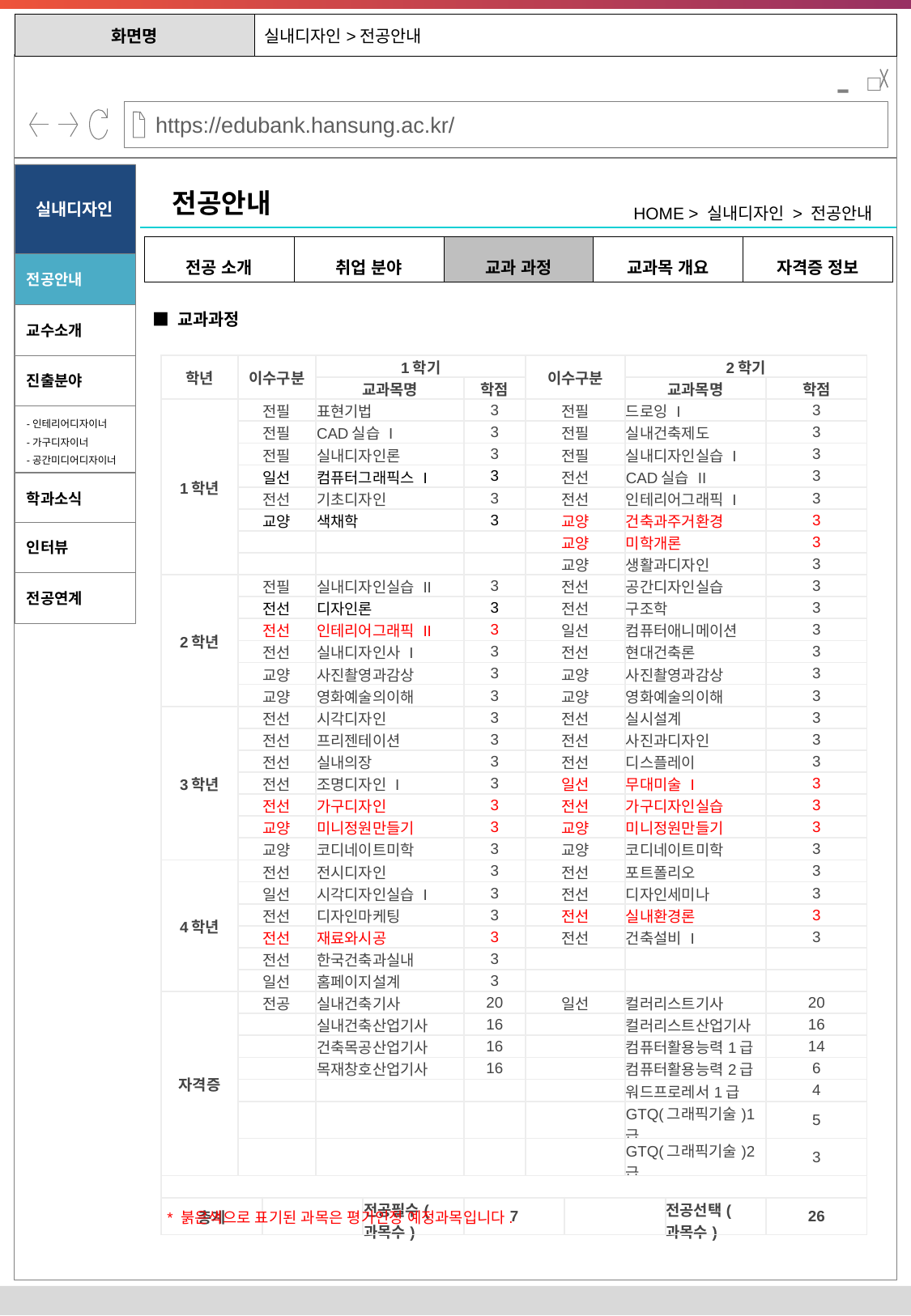

| 화면명 | 실내디자인>전공안내 |
| --- | --- |
-
실내디자인
전공안내
HOME > 실내디자인 > 전공안내
| 전공 소개 | 취업 분야 | 교과 과정 | 교과목 개요 | 자격증 정보 |
| --- | --- | --- | --- | --- |
전공안내
■ 교과과정
교수소개
진출분야
| 학년 | 이수구분 |  | 1학기 |  |  | 이수구분 |  | 2학기 |  |  |
| --- | --- | --- | --- | --- | --- | --- | --- | --- | --- | --- |
|  |  |  | 교과목명 |  | 학점 |  |  | 교과목명 |  | 학점 |
| 1학년 | 전필 |  | 표현기법 |  | 3 | 전필 |  | 드로잉 I |  | 3 |
|  | 전필 |  | CAD실습 I |  | 3 | 전필 |  | 실내건축제도 |  | 3 |
|  | 전필 |  | 실내디자인론 |  | 3 | 전필 |  | 실내디자인실습 I |  | 3 |
|  | 일선 |  | 컴퓨터그래픽스 I |  | 3 | 전선 |  | CAD실습 II |  | 3 |
|  | 전선 |  | 기초디자인 |  | 3 | 전선 |  | 인테리어그래픽 I |  | 3 |
|  | 교양 |  | 색채학 |  | 3 | 교양 |  | 건축과주거환경 |  | 3 |
|  |  |  |  |  |  | 교양 |  | 미학개론 |  | 3 |
|  |  |  |  |  |  | 교양 |  | 생활과디자인 |  | 3 |
| 2학년 | 전필 |  | 실내디자인실습 II |  | 3 | 전선 |  | 공간디자인실습 |  | 3 |
|  | 전선 |  | 디자인론 |  | 3 | 전선 |  | 구조학 |  | 3 |
|  | 전선 |  | 인테리어그래픽 II |  | 3 | 일선 |  | 컴퓨터애니메이션 |  | 3 |
|  | 전선 |  | 실내디자인사 I |  | 3 | 전선 |  | 현대건축론 |  | 3 |
|  | 교양 |  | 사진촬영과감상 |  | 3 | 교양 |  | 사진촬영과감상 |  | 3 |
|  | 교양 |  | 영화예술의이해 |  | 3 | 교양 |  | 영화예술의이해 |  | 3 |
| 3학년 | 전선 |  | 시각디자인 |  | 3 | 전선 |  | 실시설계 |  | 3 |
|  | 전선 |  | 프리젠테이션 |  | 3 | 전선 |  | 사진과디자인 |  | 3 |
|  | 전선 |  | 실내의장 |  | 3 | 전선 |  | 디스플레이 |  | 3 |
|  | 전선 |  | 조명디자인 I |  | 3 | 일선 |  | 무대미술 I |  | 3 |
|  | 전선 |  | 가구디자인 |  | 3 | 전선 |  | 가구디자인실습 |  | 3 |
|  | 교양 |  | 미니정원만들기 |  | 3 | 교양 |  | 미니정원만들기 |  | 3 |
|  | 교양 |  | 코디네이트미학 |  | 3 | 교양 |  | 코디네이트미학 |  | 3 |
| 4학년 | 전선 |  | 전시디자인 |  | 3 | 전선 |  | 포트폴리오 |  | 3 |
|  | 일선 |  | 시각디자인실습 I |  | 3 | 전선 |  | 디자인세미나 |  | 3 |
|  | 전선 |  | 디자인마케팅 |  | 3 | 전선 |  | 실내환경론 |  | 3 |
|  | 전선 |  | 재료와시공 |  | 3 | 전선 |  | 건축설비 I |  | 3 |
|  | 전선 |  | 한국건축과실내 |  | 3 |  |  |  |  |  |
|  | 일선 |  | 홈페이지설계 |  | 3 |  |  |  |  |  |
| 자격증 | 전공 |  | 실내건축기사 |  | 20 | 일선 |  | 컬러리스트기사 |  | 20 |
|  |  |  | 실내건축산업기사 |  | 16 |  |  | 컬러리스트산업기사 |  | 16 |
|  |  |  | 건축목공산업기사 |  | 16 |  |  | 컴퓨터활용능력1급 |  | 14 |
|  |  |  | 목재창호산업기사 |  | 16 |  |  | 컴퓨터활용능력2급 |  | 6 |
|  |  |  |  |  |  |  |  | 워드프로레서1급 |  | 4 |
|  |  |  |  |  |  |  |  | GTQ(그래픽기술)1급 |  | 5 |
|  |  |  |  |  |  |  |  | GTQ(그래픽기술)2급 |  | 3 |
|  |  |  |  |  |  |  |  |  |  |  |
| 총계 |  |  |  | 전공필수(과목수) | 7 |  |  |  | 전공선택(과목수) | 26 |
-인테리어디자이너
-가구디자이너
-공간미디어디자이너
학과소식
인터뷰
전공연계
* 붉은색으로 표기된 과목은 평가인정 예정과목입니다.